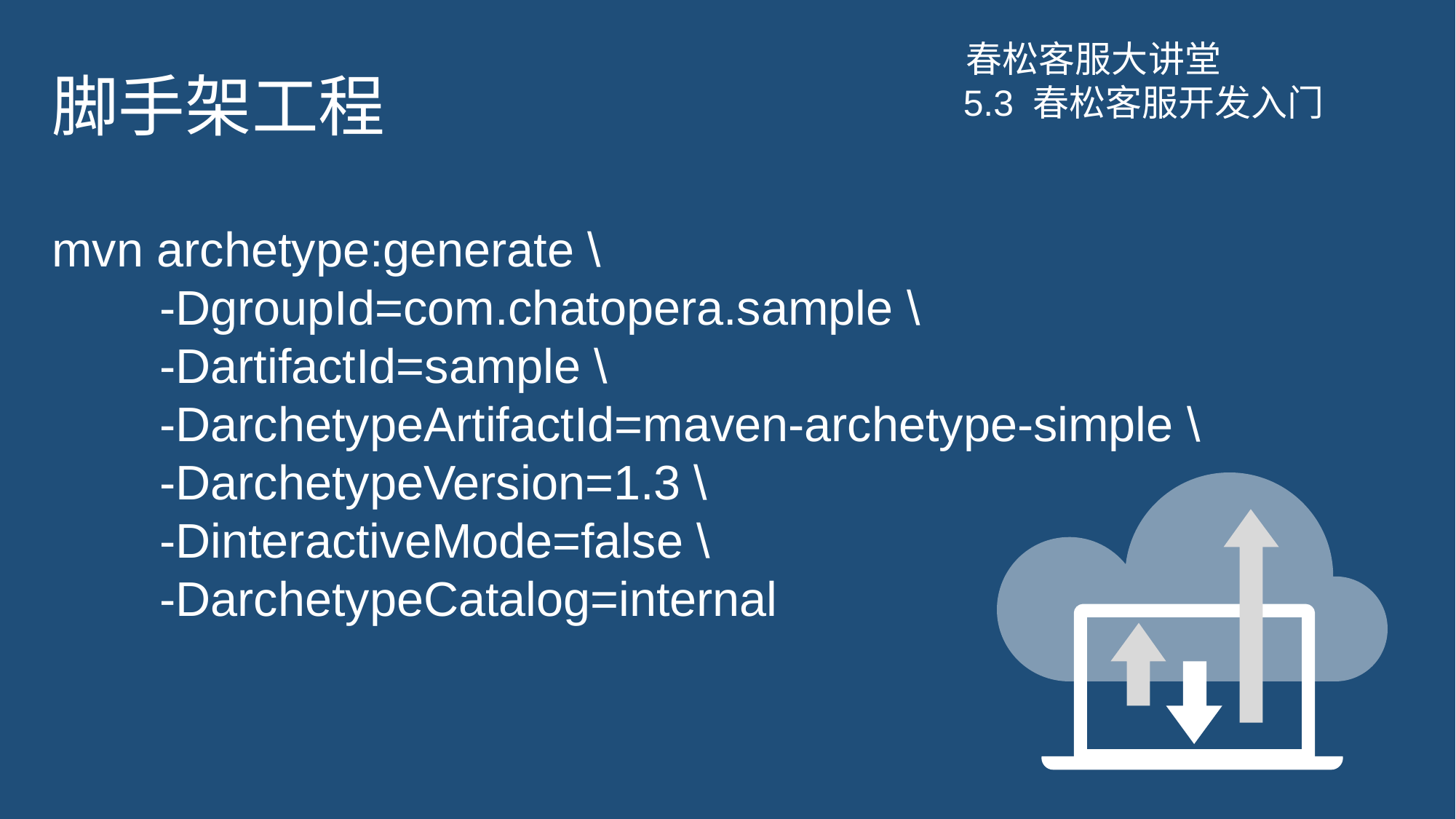

# 脚手架工程
春松客服大讲堂
5.3 春松客服开发入门
mvn archetype:generate \
        -DgroupId=com.chatopera.sample \
        -DartifactId=sample \
        -DarchetypeArtifactId=maven-archetype-simple \
        -DarchetypeVersion=1.3 \
        -DinteractiveMode=false \
        -DarchetypeCatalog=internal